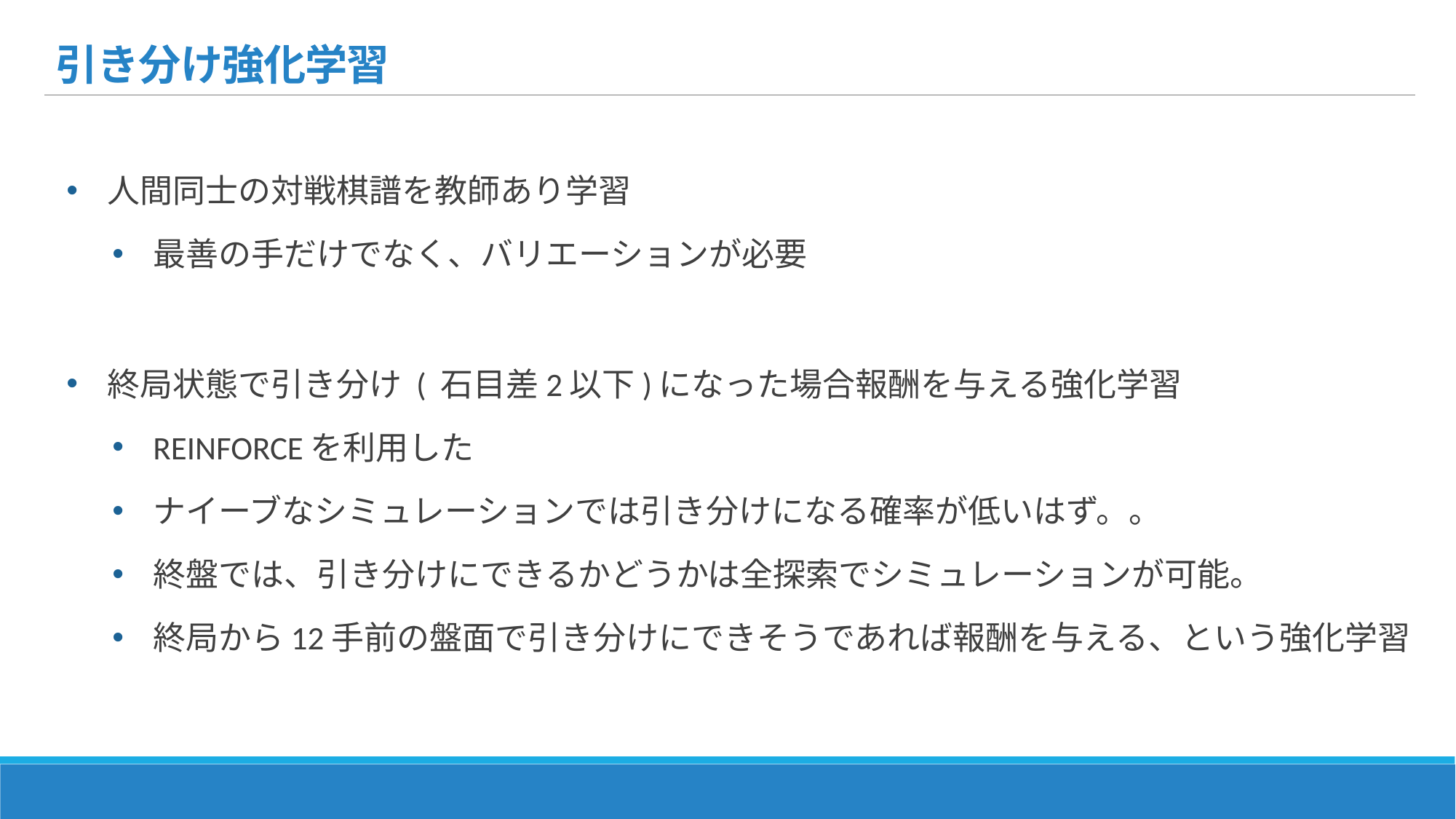

# 引き分け強化学習

人間同士の対戦棋譜を教師あり学習
最善の手だけでなく、バリエーションが必要

終局状態で引き分け ( 石目差2以下)になった場合報酬を与える強化学習
REINFORCEを利用した
ナイーブなシミュレーションでは引き分けになる確率が低いはず。。
終盤では、引き分けにできるかどうかは全探索でシミュレーションが可能。
終局から12手前の盤面で引き分けにできそうであれば報酬を与える、という強化学習